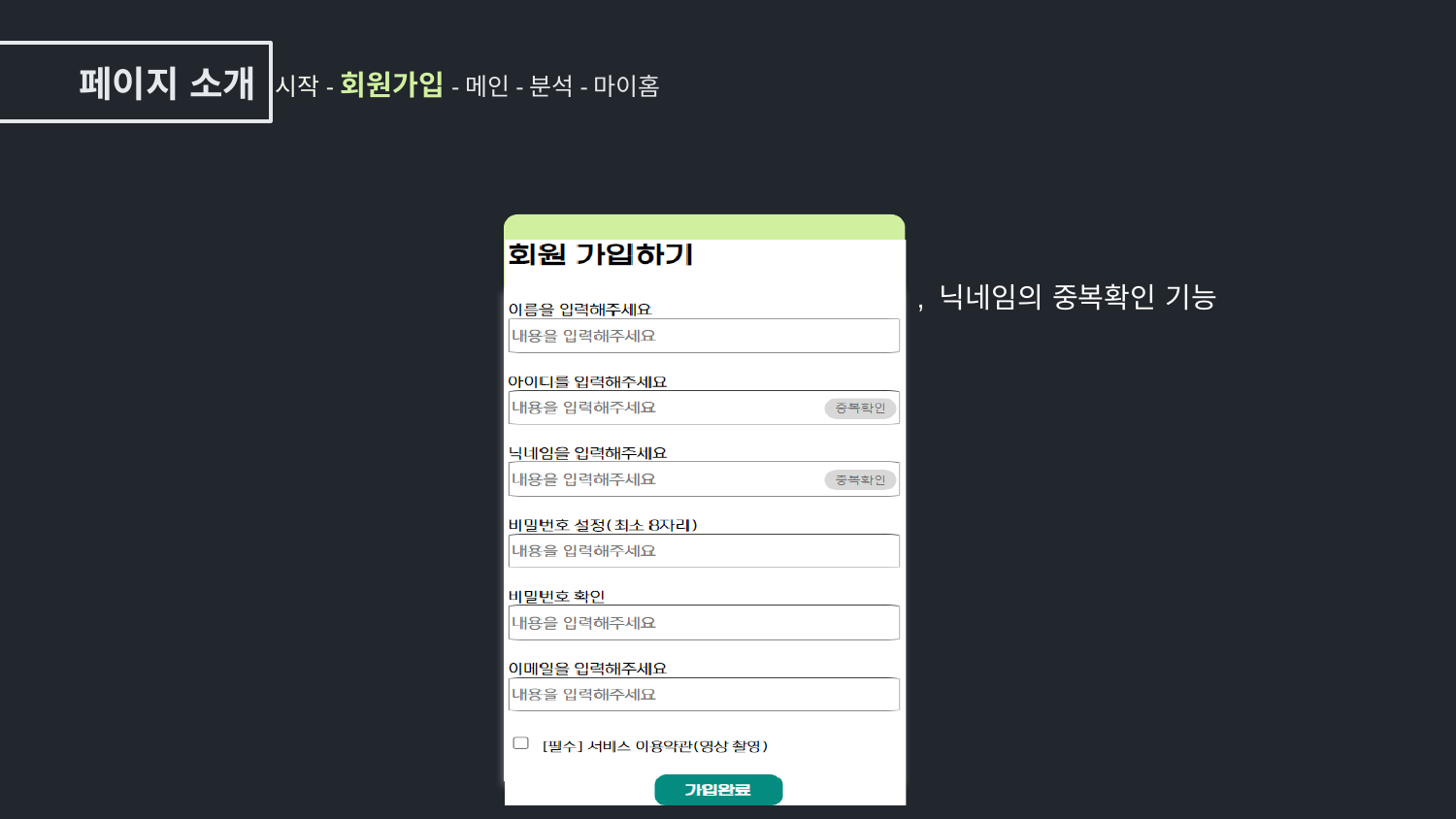

페이지 소개
시작-회원가입-메인-분석-마이홈

회원가입 페이지

아이디, 닉네임의 중복확인 기능